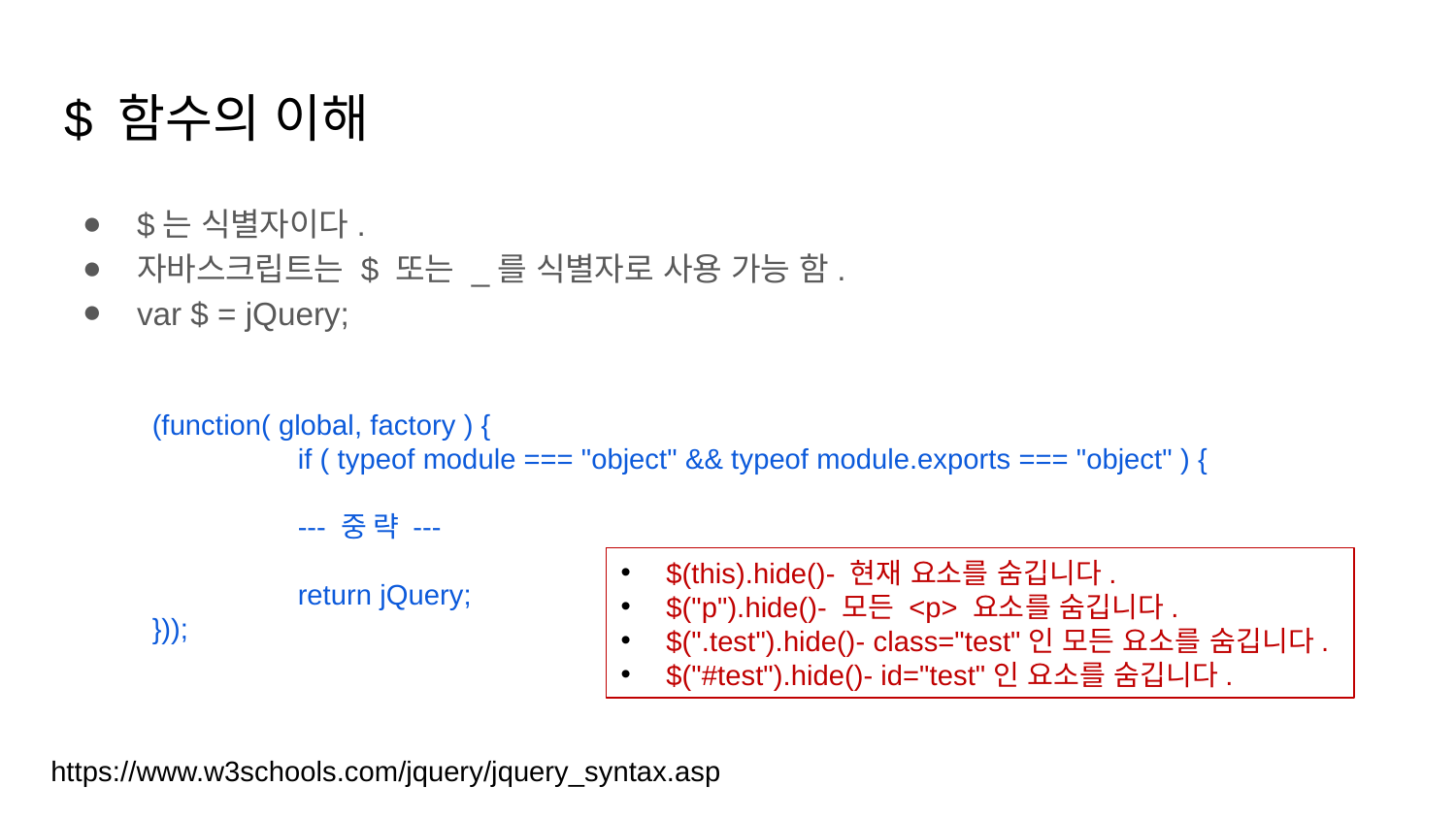

# $ 함수의 이해
$는 식별자이다.
자바스크립트는 $ 또는 _를 식별자로 사용 가능 함.
var $ = jQuery;
(function( global, factory ) {
	if ( typeof module === "object" && typeof module.exports === "object" ) {

	--- 중 략 ---

	return jQuery;
}));
$(this).hide()- 현재 요소를 숨깁니다.
$("p").hide()- 모든 <p> 요소를 숨깁니다.
$(".test").hide()- class="test"인 모든 요소를 ​​숨깁니다.
$("#test").hide()- id="test"인 요소를 숨깁니다.
https://www.w3schools.com/jquery/jquery_syntax.asp